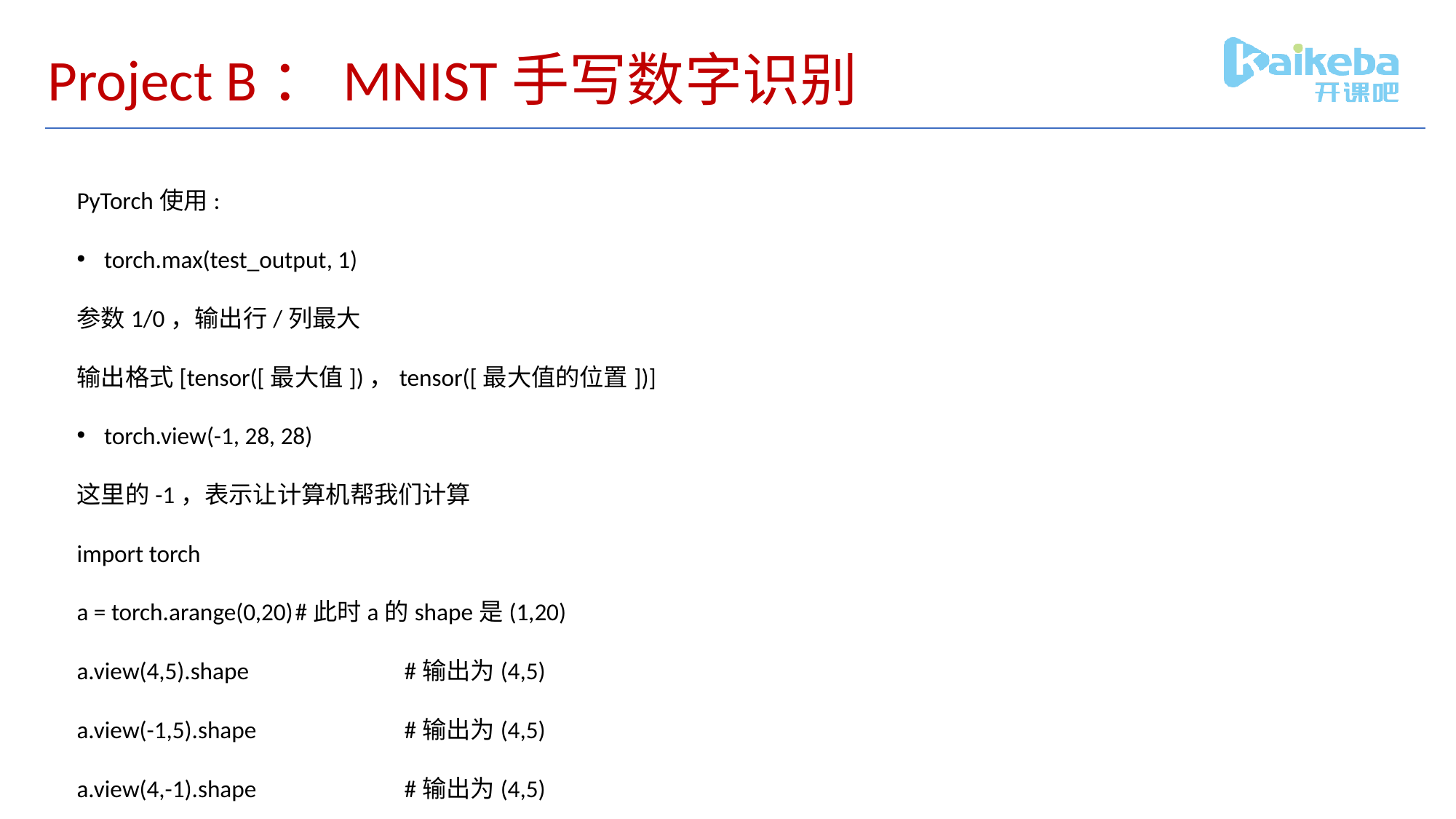

# Project B：MNIST手写数字识别
PyTorch使用:
torch.max(test_output, 1)
参数1/0，输出行/列最大
输出格式[tensor([最大值])，tensor([最大值的位置])]
torch.view(-1, 28, 28)
这里的-1，表示让计算机帮我们计算
import torch
a = torch.arange(0,20)	#此时a的shape是(1,20)
a.view(4,5).shape		#输出为(4,5)
a.view(-1,5).shape		#输出为(4,5)
a.view(4,-1).shape		#输出为(4,5)